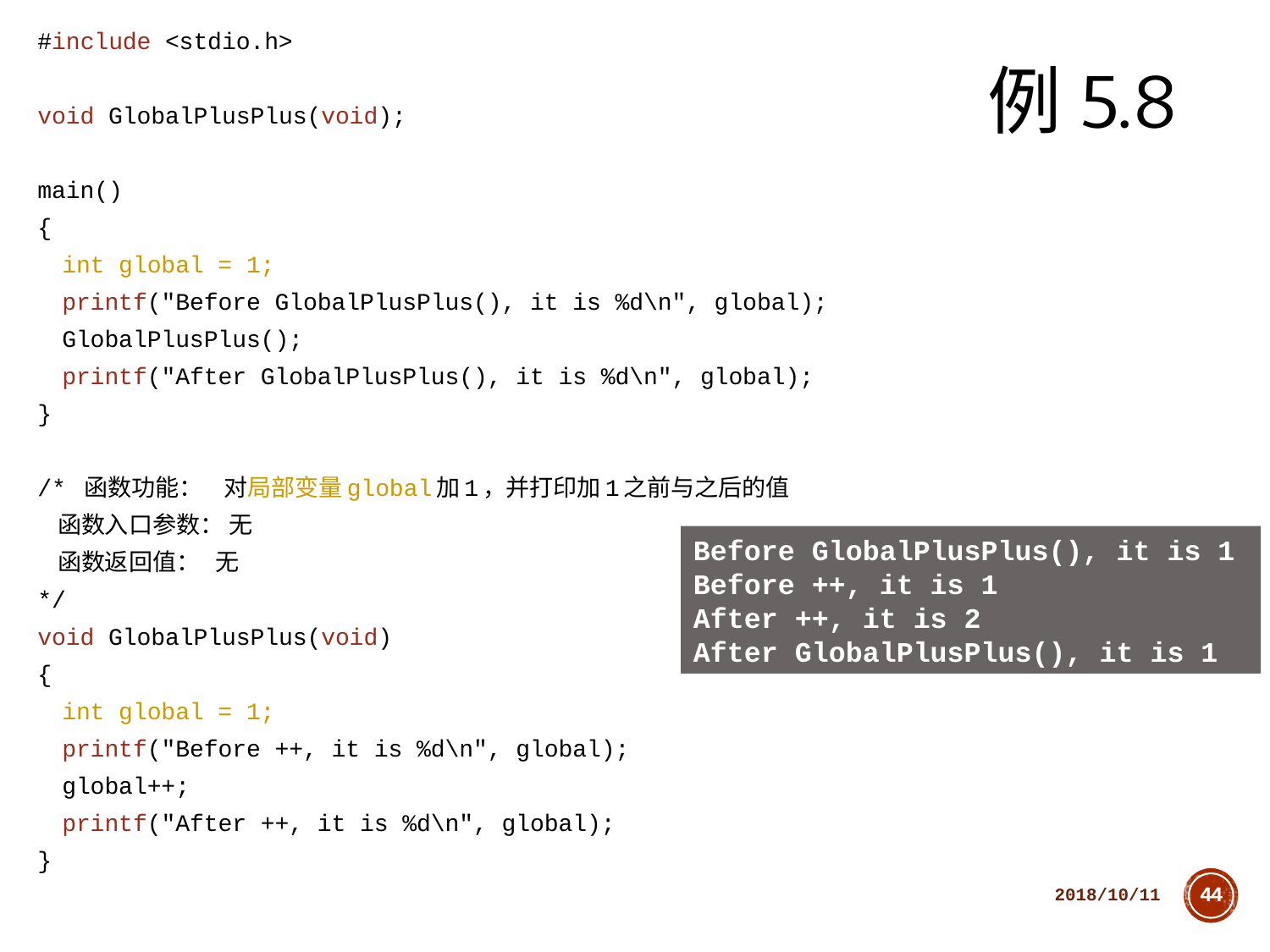

#include <stdio.h>

void GlobalPlusPlus(void);

main()
{
	int global = 1;
	printf("Before GlobalPlusPlus(), it is %d\n", global);
	GlobalPlusPlus();
	printf("After GlobalPlusPlus(), it is %d\n", global);
}

/* 函数功能：    对局部变量global加1，并打印加1之前与之后的值
   函数入口参数： 无
   函数返回值：   无
*/
void GlobalPlusPlus(void)
{
	int global = 1;
	printf("Before ++, it is %d\n", global);
	global++;
	printf("After ++, it is %d\n", global);
}
# 例5.8
Before GlobalPlusPlus(), it is 1
Before ++, it is 1
After ++, it is 2
After GlobalPlusPlus(), it is 1
2018/10/11
44